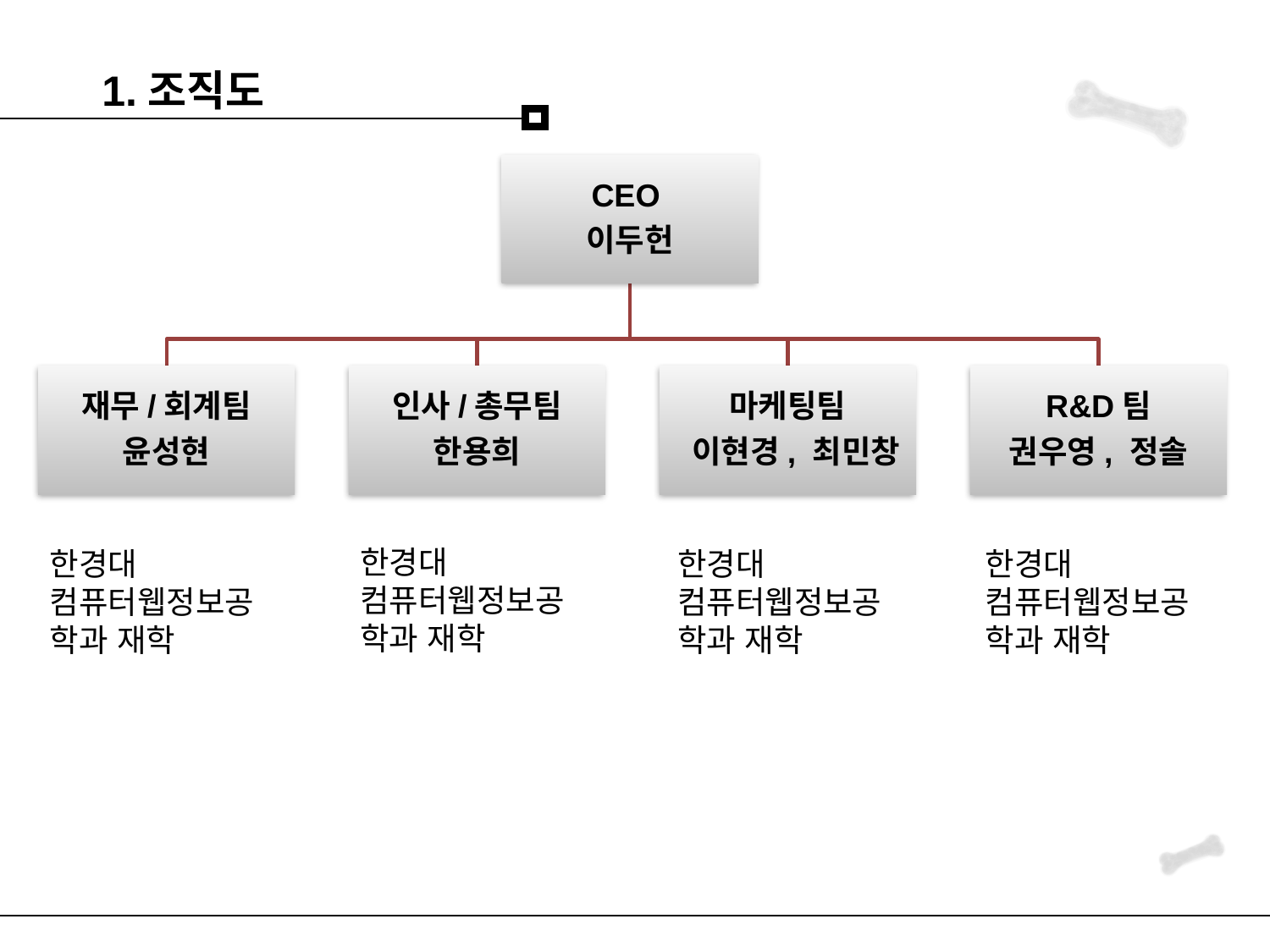

1.조직도

CEO
이두헌
재무/회계팀
윤성현
인사/총무팀
한용희
마케팅팀
 이현경, 최민창
R&D팀
권우영, 정솔

한경대 컴퓨터웹정보공학과 재학
한경대 컴퓨터웹정보공학과 재학
한경대 컴퓨터웹정보공학과 재학
한경대 컴퓨터웹정보공학과 재학